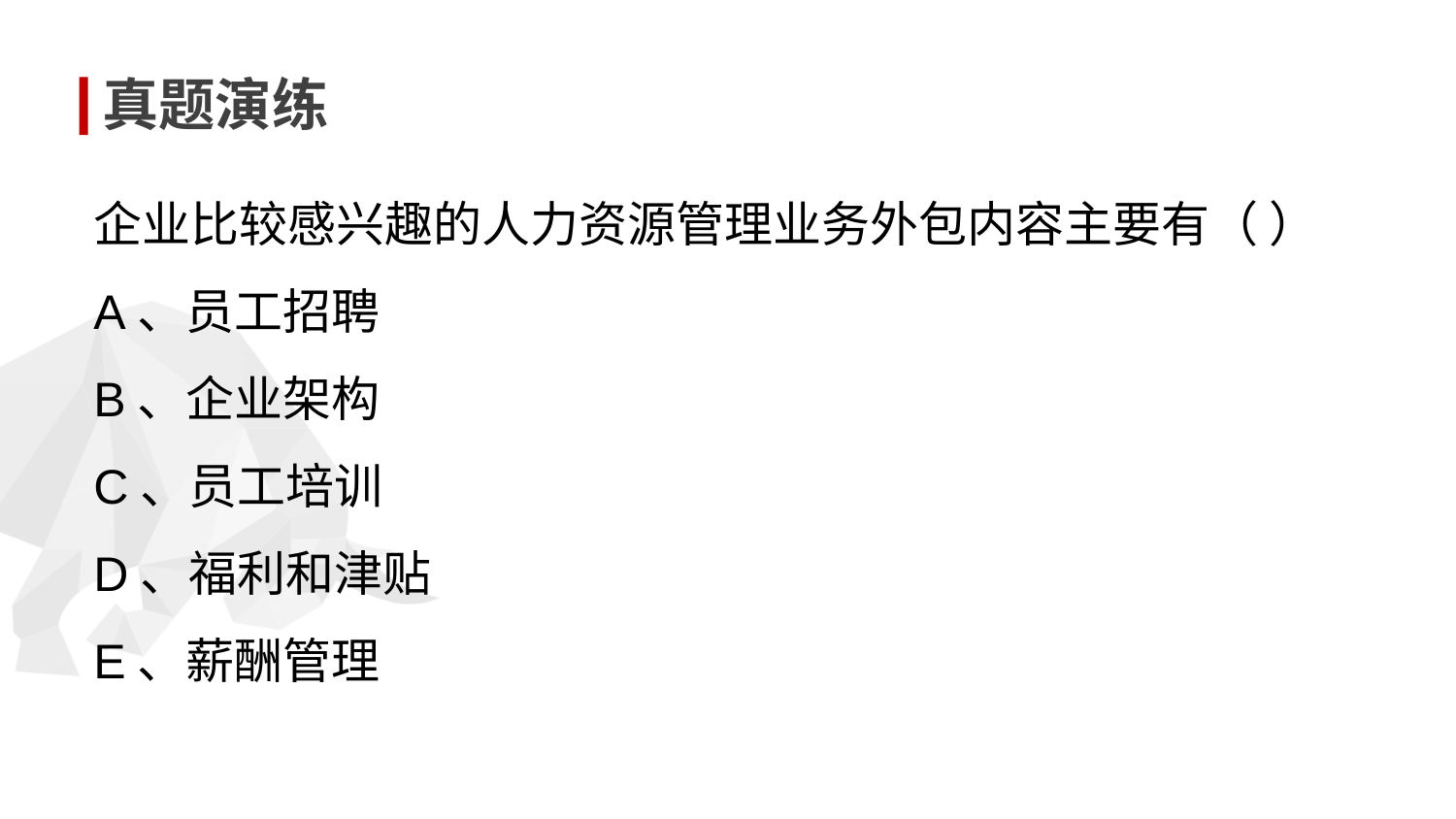

真题演练
企业比较感兴趣的人力资源管理业务外包内容主要有（ ）
A、员工招聘
B、企业架构
C、员工培训
D、福利和津贴
E、薪酬管理